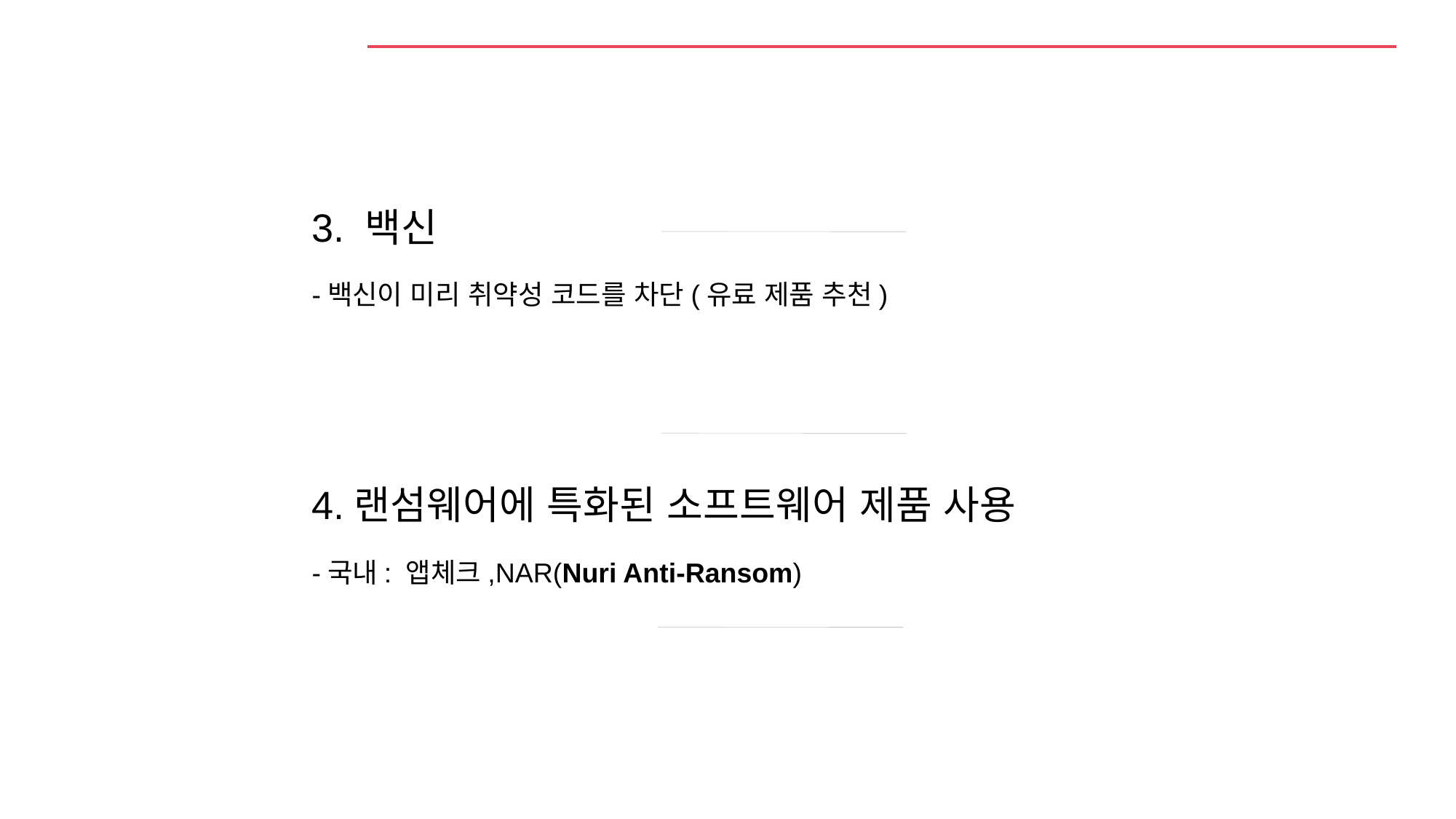

# 대응 방안 -2

3. 백신
-백신이 미리 취약성 코드를 차단(유료 제품 추천)
4.랜섬웨어에 특화된 소프트웨어 제품 사용
-국내: 앱체크,NAR(Nuri Anti-Ransom)